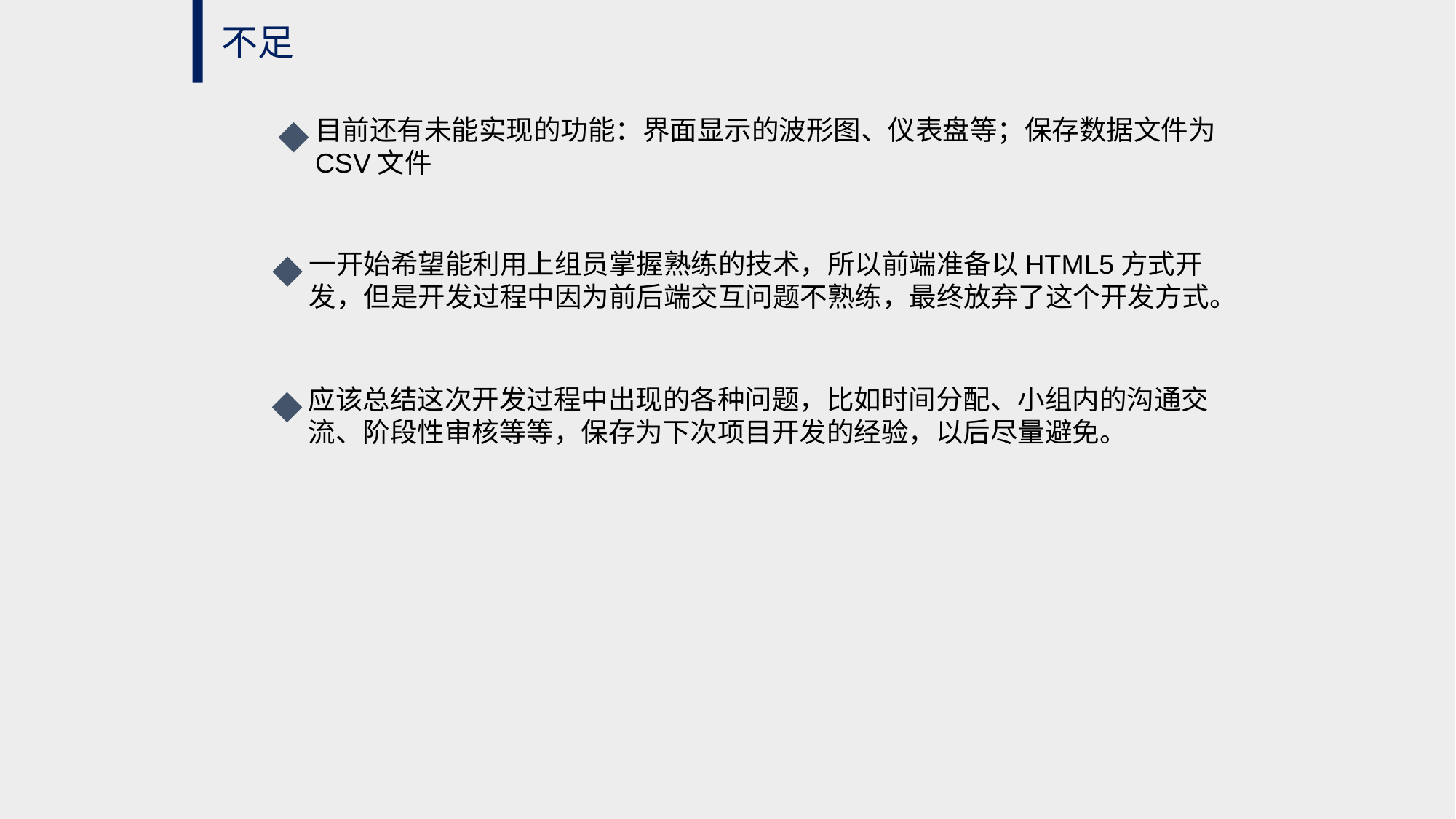

不足
目前还有未能实现的功能：界面显示的波形图、仪表盘等；保存数据文件为CSV文件

一开始希望能利用上组员掌握熟练的技术，所以前端准备以HTML5方式开发，但是开发过程中因为前后端交互问题不熟练，最终放弃了这个开发方式。

应该总结这次开发过程中出现的各种问题，比如时间分配、小组内的沟通交流、阶段性审核等等，保存为下次项目开发的经验，以后尽量避免。